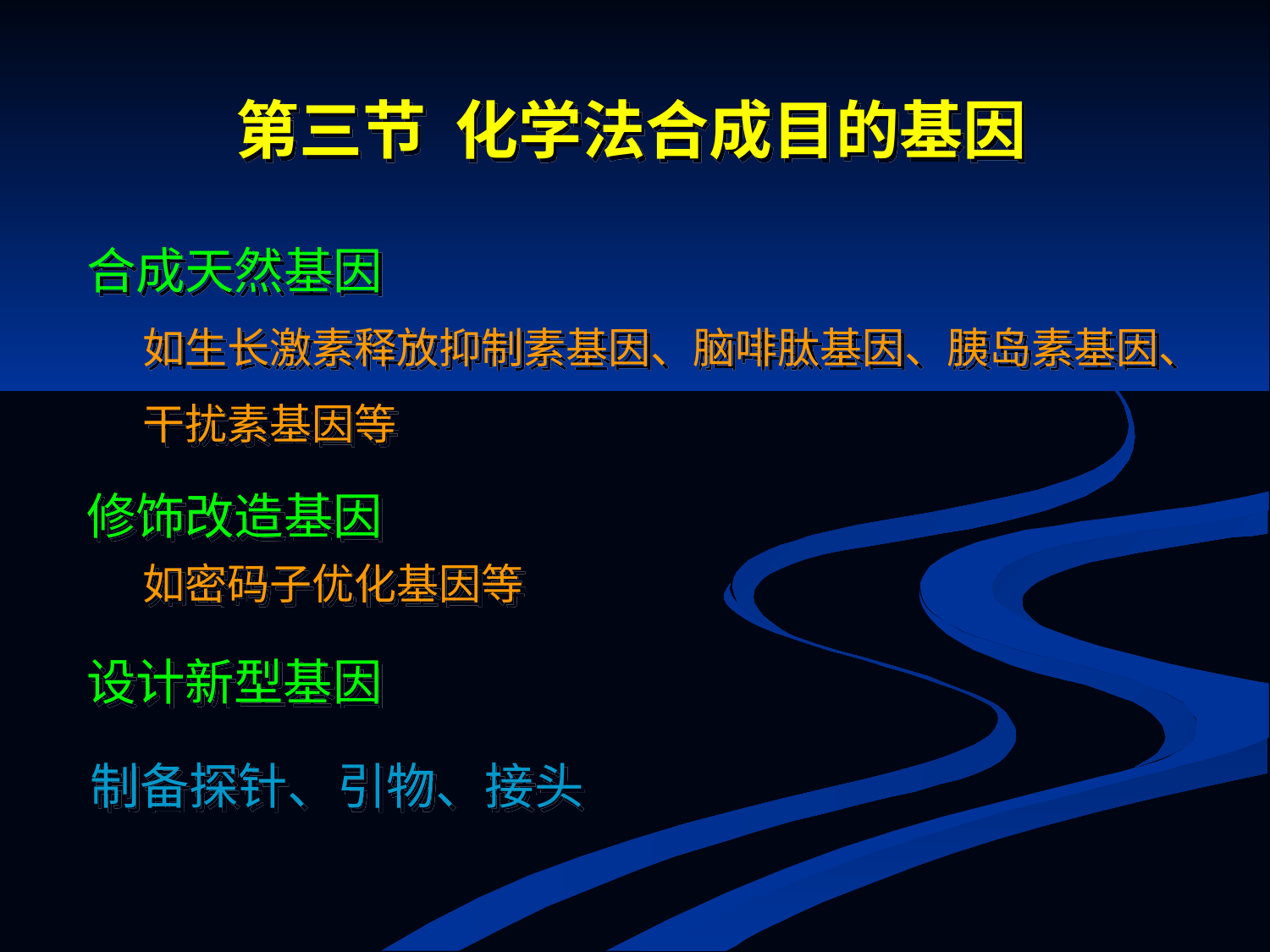

第三节  化学法合成目的基因

合成天然基因
如生长激素释放抑制素基因、脑啡肽基因、胰岛素基因、干扰素基因等

修饰改造基因
如密码子优化基因等
设计新型基因
制备探针、引物、接头